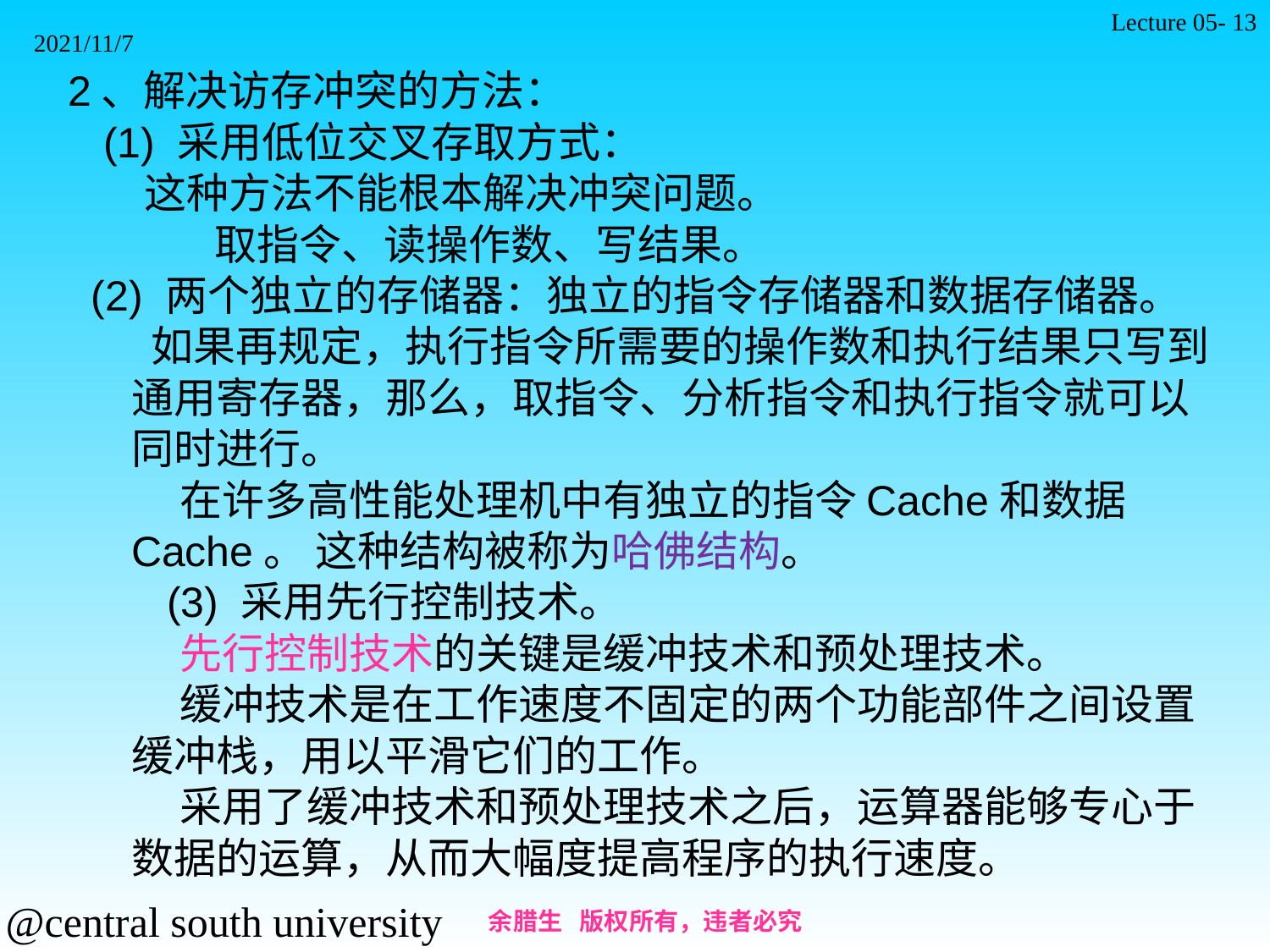

Lecture 05- 13
2021/11/7
2、解决访存冲突的方法：
   (1) 采用低位交叉存取方式：
       这种方法不能根本解决冲突问题。
	 取指令、读操作数、写结果。
  (2) 两个独立的存储器：独立的指令存储器和数据存储器。
 如果再规定，执行指令所需要的操作数和执行结果只写到通用寄存器，那么，取指令、分析指令和执行指令就可以同时进行。
    在许多高性能处理机中有独立的指令Cache和数据Cache。 这种结构被称为哈佛结构。
   (3) 采用先行控制技术。
    先行控制技术的关键是缓冲技术和预处理技术。
    缓冲技术是在工作速度不固定的两个功能部件之间设置缓冲栈，用以平滑它们的工作。
    采用了缓冲技术和预处理技术之后，运算器能够专心于数据的运算，从而大幅度提高程序的执行速度。
余腊生   版权所有，违者必究